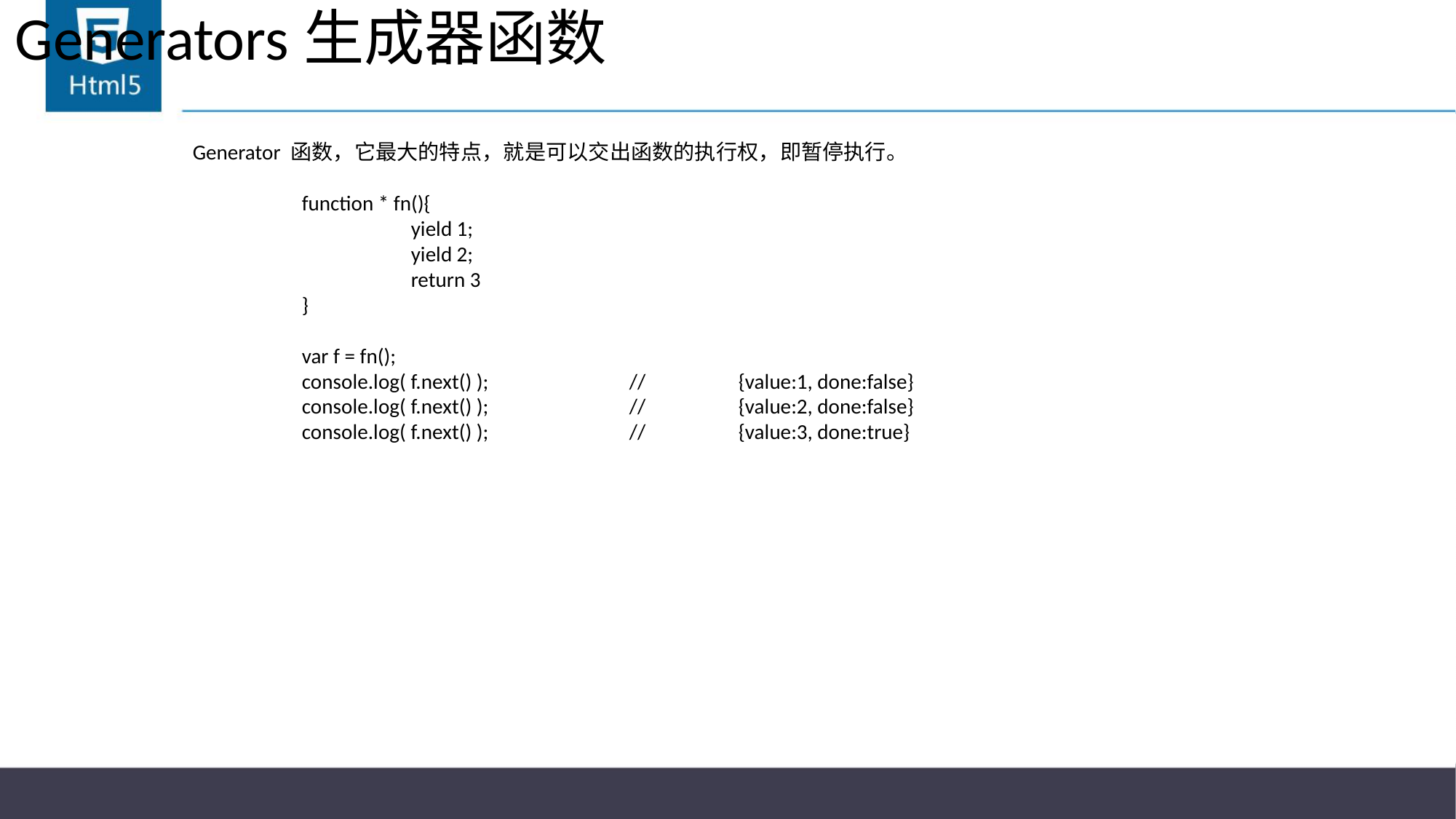

# Generators生成器函数
Generator 函数，它最大的特点，就是可以交出函数的执行权，即暂停执行。

	function * fn(){
		yield 1;
		yield 2;
		return 3
	}

	var f = fn();
	console.log( f.next() );		//	{value:1, done:false}
	console.log( f.next() );		//	{value:2, done:false}
	console.log( f.next() );		//	{value:3, done:true}